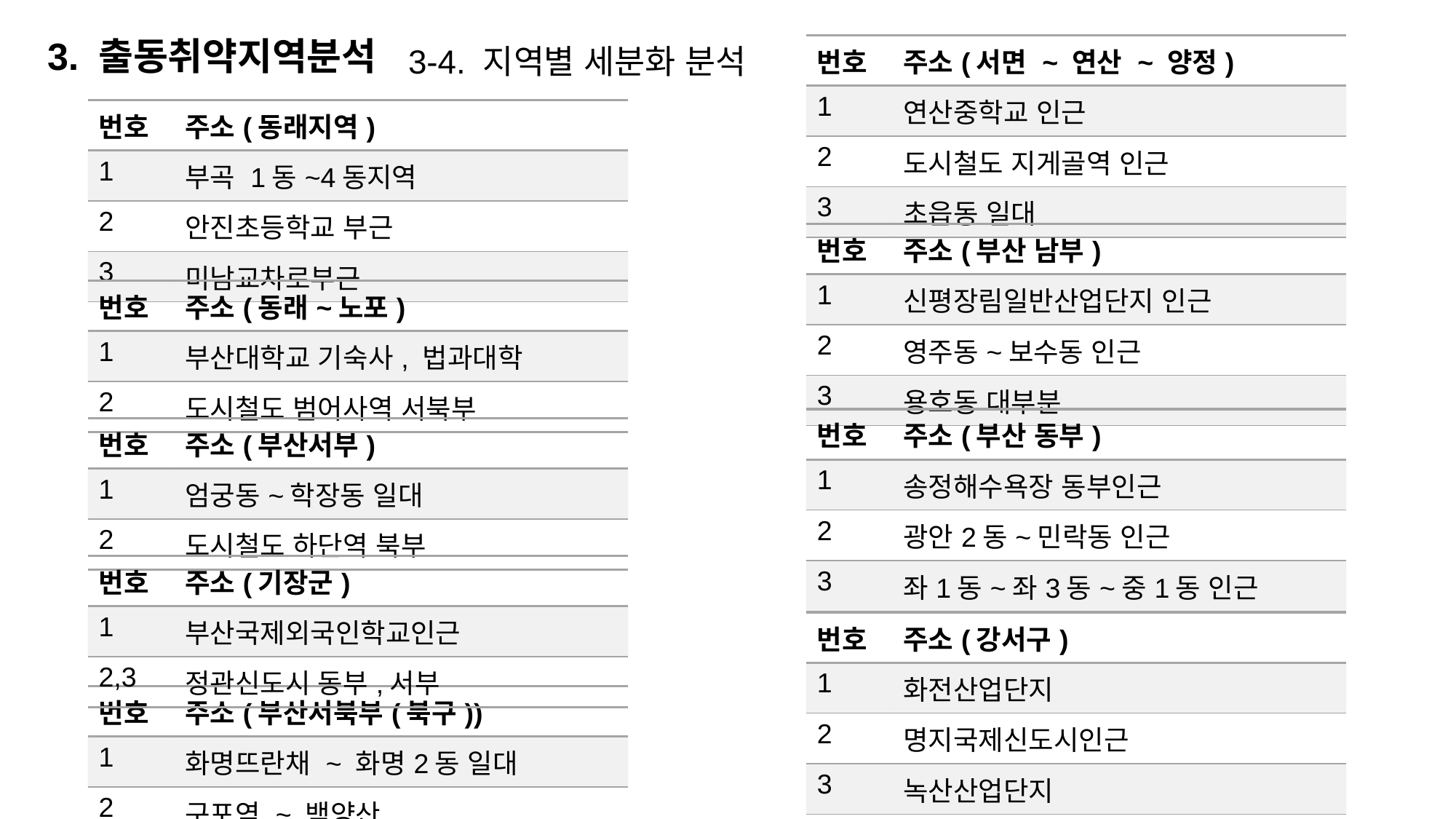

3. 출동취약지역분석
3-4. 지역별 세분화 분석
| 번호 | 주소(서면 ~ 연산 ~ 양정) |
| --- | --- |
| 1 | 연산중학교 인근 |
| 2 | 도시철도 지게골역 인근 |
| 3 | 초읍동 일대 |
| 번호 | 주소(동래지역) |
| --- | --- |
| 1 | 부곡 1동~4동지역 |
| 2 | 안진초등학교 부근 |
| 3 | 미남교차로부근 |
| 번호 | 주소(부산 남부) |
| --- | --- |
| 1 | 신평장림일반산업단지 인근 |
| 2 | 영주동~보수동 인근 |
| 3 | 용호동 대부분 |
| 번호 | 주소(동래~노포) |
| --- | --- |
| 1 | 부산대학교 기숙사, 법과대학 |
| 2 | 도시철도 범어사역 서북부 |
| 번호 | 주소(부산 동부) |
| --- | --- |
| 1 | 송정해수욕장 동부인근 |
| 2 | 광안2동~민락동 인근 |
| 3 | 좌1동~좌3동~중1동 인근 |
| 번호 | 주소(부산서부) |
| --- | --- |
| 1 | 엄궁동~학장동 일대 |
| 2 | 도시철도 하단역 북부 |
| 번호 | 주소(기장군) |
| --- | --- |
| 1 | 부산국제외국인학교인근 |
| 2,3 | 정관신도시 동부,서부 |
| 번호 | 주소(강서구) |
| --- | --- |
| 1 | 화전산업단지 |
| 2 | 명지국제신도시인근 |
| 3 | 녹산산업단지 |
| 번호 | 주소(부산서북부(북구)) |
| --- | --- |
| 1 | 화명뜨란채 ~ 화명2동 일대 |
| 2 | 구포역 ~ 백양산 |